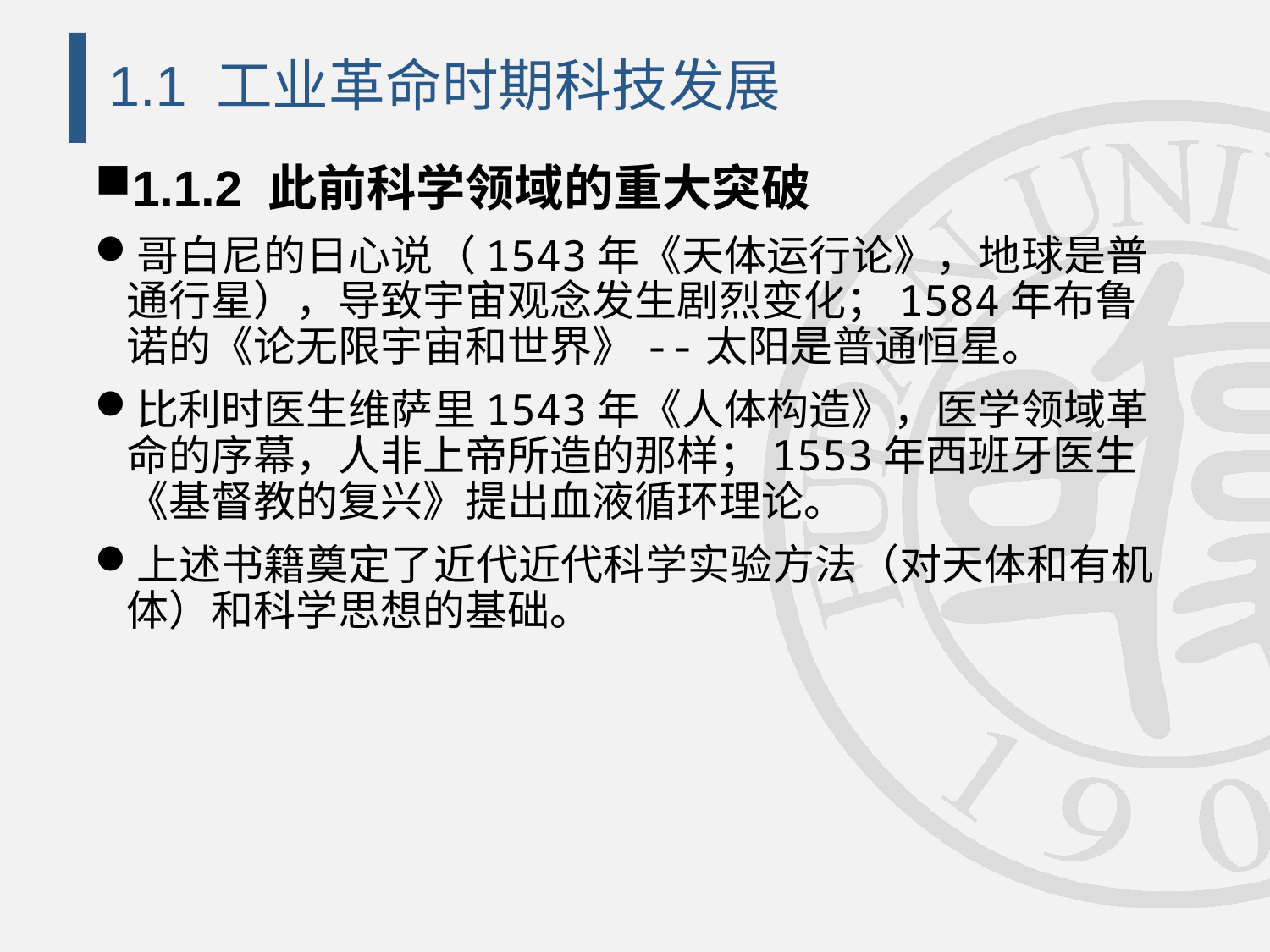

# 1.1 工业革命时期科技发展
1.1.2 此前科学领域的重大突破
哥白尼的日心说（1543年《天体运行论》，地球是普通行星），导致宇宙观念发生剧烈变化；1584年布鲁诺的《论无限宇宙和世界》--太阳是普通恒星。
比利时医生维萨里1543年《人体构造》，医学领域革命的序幕，人非上帝所造的那样；1553年西班牙医生《基督教的复兴》提出血液循环理论。
上述书籍奠定了近代近代科学实验方法（对天体和有机体）和科学思想的基础。